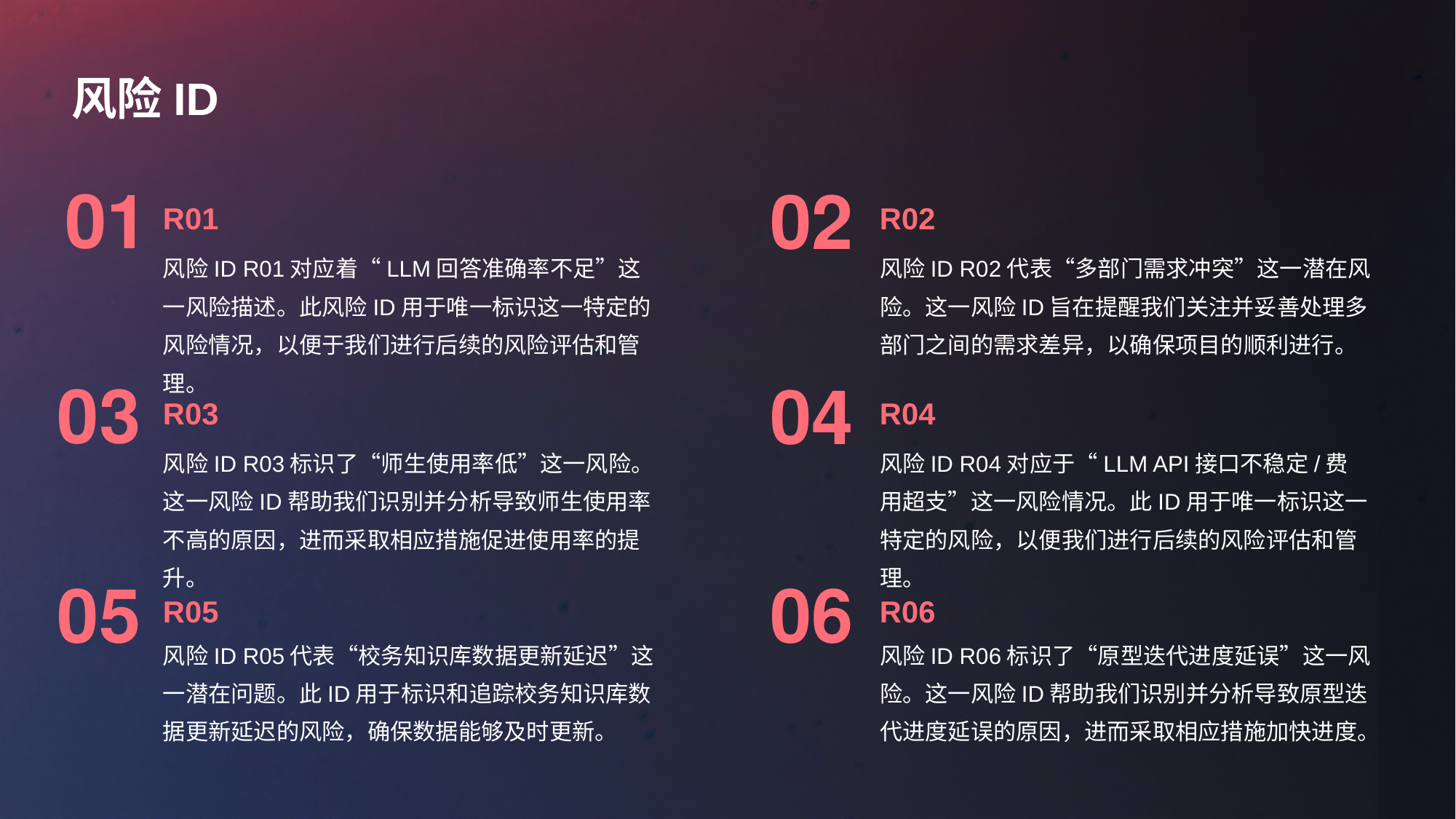

风险ID
R01
R02
01
02
风险ID R01对应着“LLM回答准确率不足”这一风险描述。此风险ID用于唯一标识这一特定的风险情况，以便于我们进行后续的风险评估和管理。
风险ID R02代表“多部门需求冲突”这一潜在风险。这一风险ID旨在提醒我们关注并妥善处理多部门之间的需求差异，以确保项目的顺利进行。
R03
R04
03
04
风险ID R03标识了“师生使用率低”这一风险。这一风险ID帮助我们识别并分析导致师生使用率不高的原因，进而采取相应措施促进使用率的提升。
风险ID R04对应于“LLM API接口不稳定/费用超支”这一风险情况。此ID用于唯一标识这一特定的风险，以便我们进行后续的风险评估和管理。
R05
R06
05
06
风险ID R05代表“校务知识库数据更新延迟”这一潜在问题。此ID用于标识和追踪校务知识库数据更新延迟的风险，确保数据能够及时更新。
风险ID R06标识了“原型迭代进度延误”这一风险。这一风险ID帮助我们识别并分析导致原型迭代进度延误的原因，进而采取相应措施加快进度。